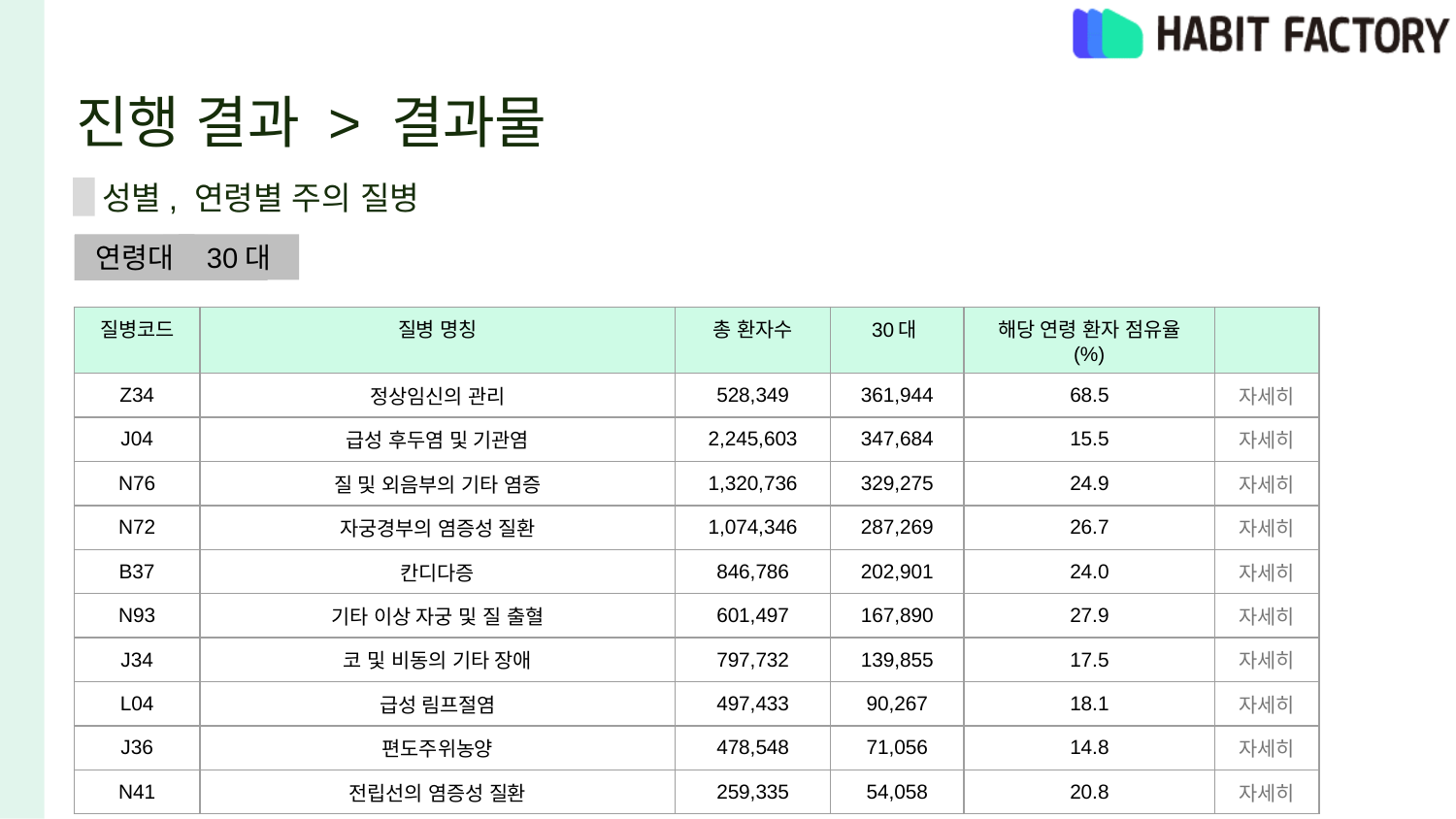

# 진행 결과 > 결과물
성별, 연령별 주의 질병

연령대
30대
성별
여성

| 질병코드 | 질병 명칭 | 총 환자수 | 30대 | 해당 연령 환자 점유율 (%) |  |
| --- | --- | --- | --- | --- | --- |
| Z34 | 정상임신의 관리 | 528,349 | 361,944 | 68.5 | 자세히 |
| J04 | 급성 후두염 및 기관염 | 2,245,603 | 347,684 | 15.5 | 자세히 |
| N76 | 질 및 외음부의 기타 염증 | 1,320,736 | 329,275 | 24.9 | 자세히 |
| N72 | 자궁경부의 염증성 질환 | 1,074,346 | 287,269 | 26.7 | 자세히 |
| B37 | 칸디다증 | 846,786 | 202,901 | 24.0 | 자세히 |
| N93 | 기타 이상 자궁 및 질 출혈 | 601,497 | 167,890 | 27.9 | 자세히 |
| J34 | 코 및 비동의 기타 장애 | 797,732 | 139,855 | 17.5 | 자세히 |
| L04 | 급성 림프절염 | 497,433 | 90,267 | 18.1 | 자세히 |
| J36 | 편도주위농양 | 478,548 | 71,056 | 14.8 | 자세히 |
| N41 | 전립선의 염증성 질환 | 259,335 | 54,058 | 20.8 | 자세히 |